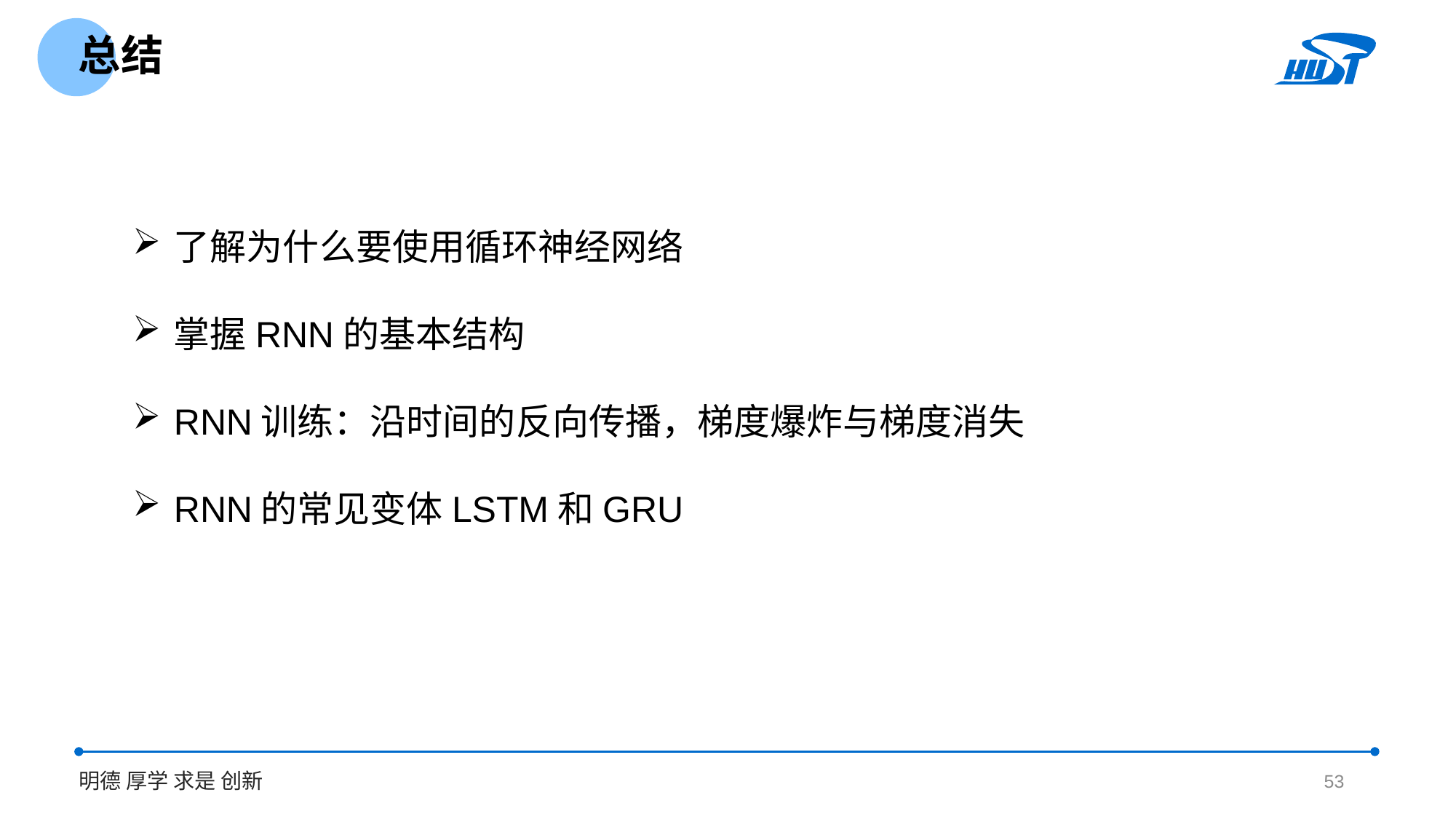

总结
了解为什么要使用循环神经网络
掌握RNN的基本结构
RNN训练：沿时间的反向传播，梯度爆炸与梯度消失
RNN的常见变体LSTM和GRU
53